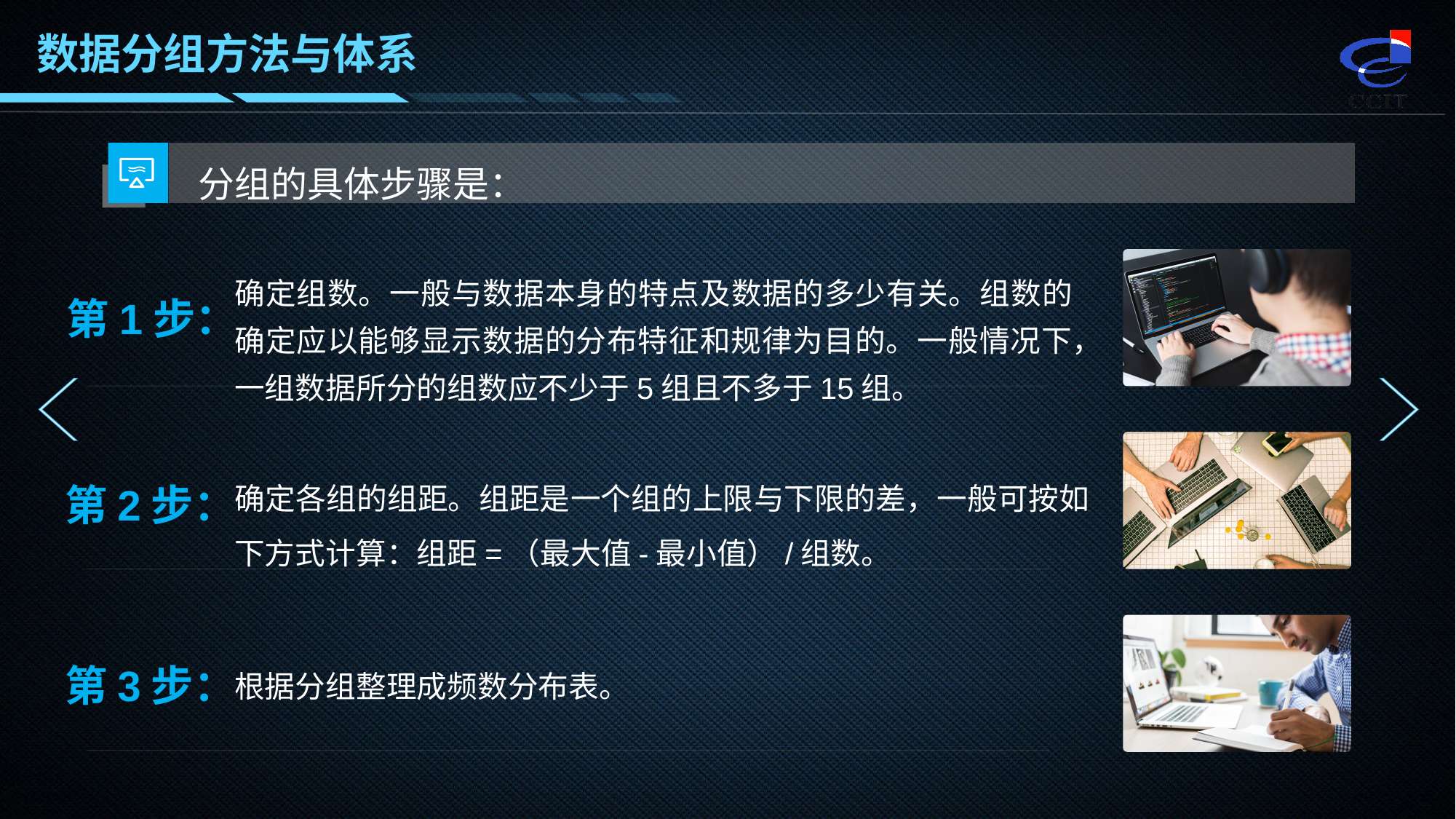

数据分组方法与体系
分组的具体步骤是：

确定组数。一般与数据本身的特点及数据的多少有关。组数的确定应以能够显示数据的分布特征和规律为目的。一般情况下，一组数据所分的组数应不少于5组且不多于15组。
第1步：

确定各组的组距。组距是一个组的上限与下限的差，一般可按如下方式计算：组距=（最大值-最小值）/组数。
第2步：

第3步：
根据分组整理成频数分布表。